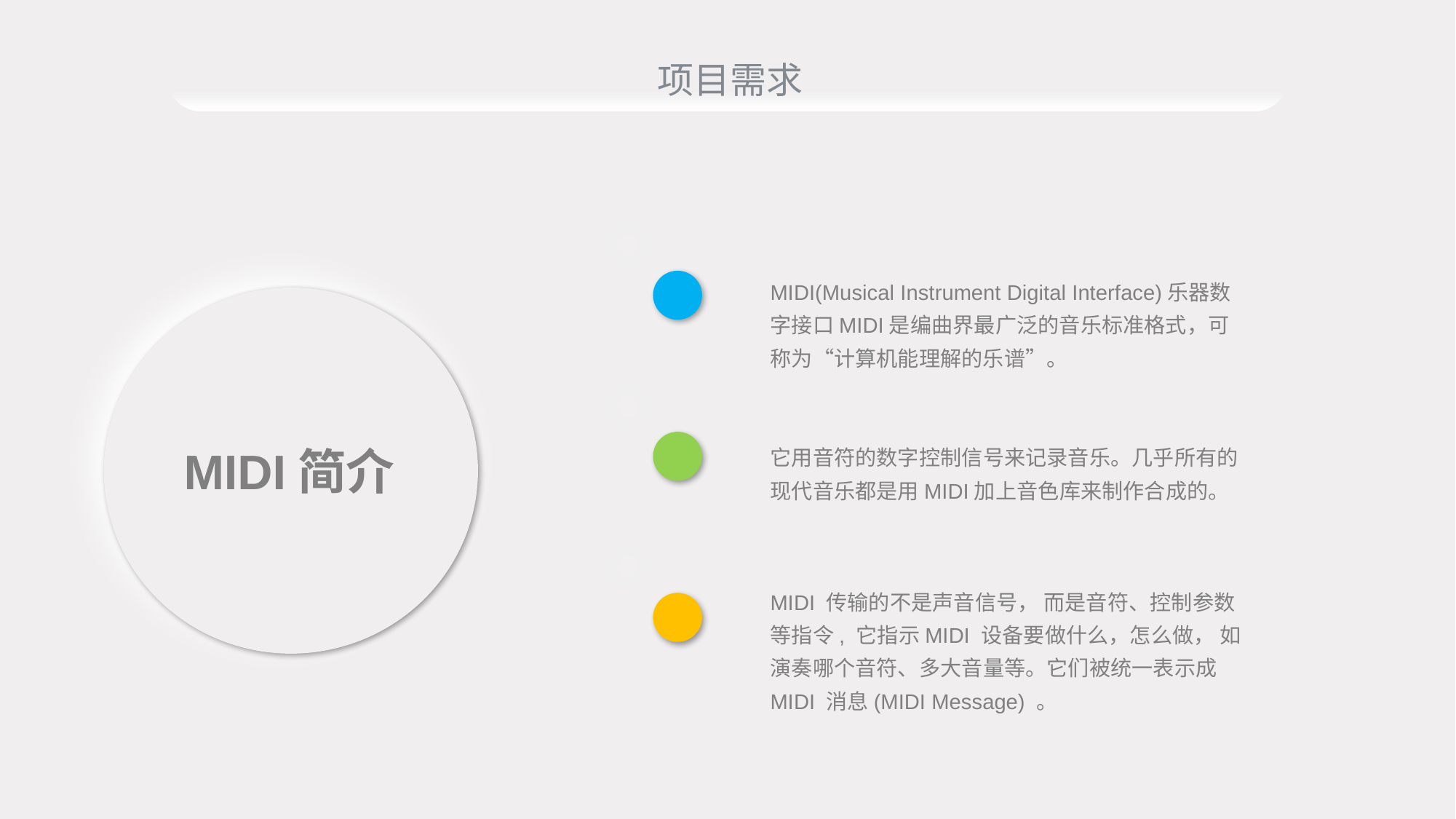

项目需求
MIDI(Musical Instrument Digital Interface)乐器数字接口MIDI是编曲界最广泛的音乐标准格式，可称为“计算机能理解的乐谱”。

它用音符的数字控制信号来记录音乐。几乎所有的现代音乐都是用MIDI加上音色库来制作合成的。
MIDI简介
MIDI 传输的不是声音信号， 而是音符、控制参数等指令, 它指示MIDI 设备要做什么，怎么做， 如演奏哪个音符、多大音量等。它们被统一表示成MIDI 消息(MIDI Message) 。